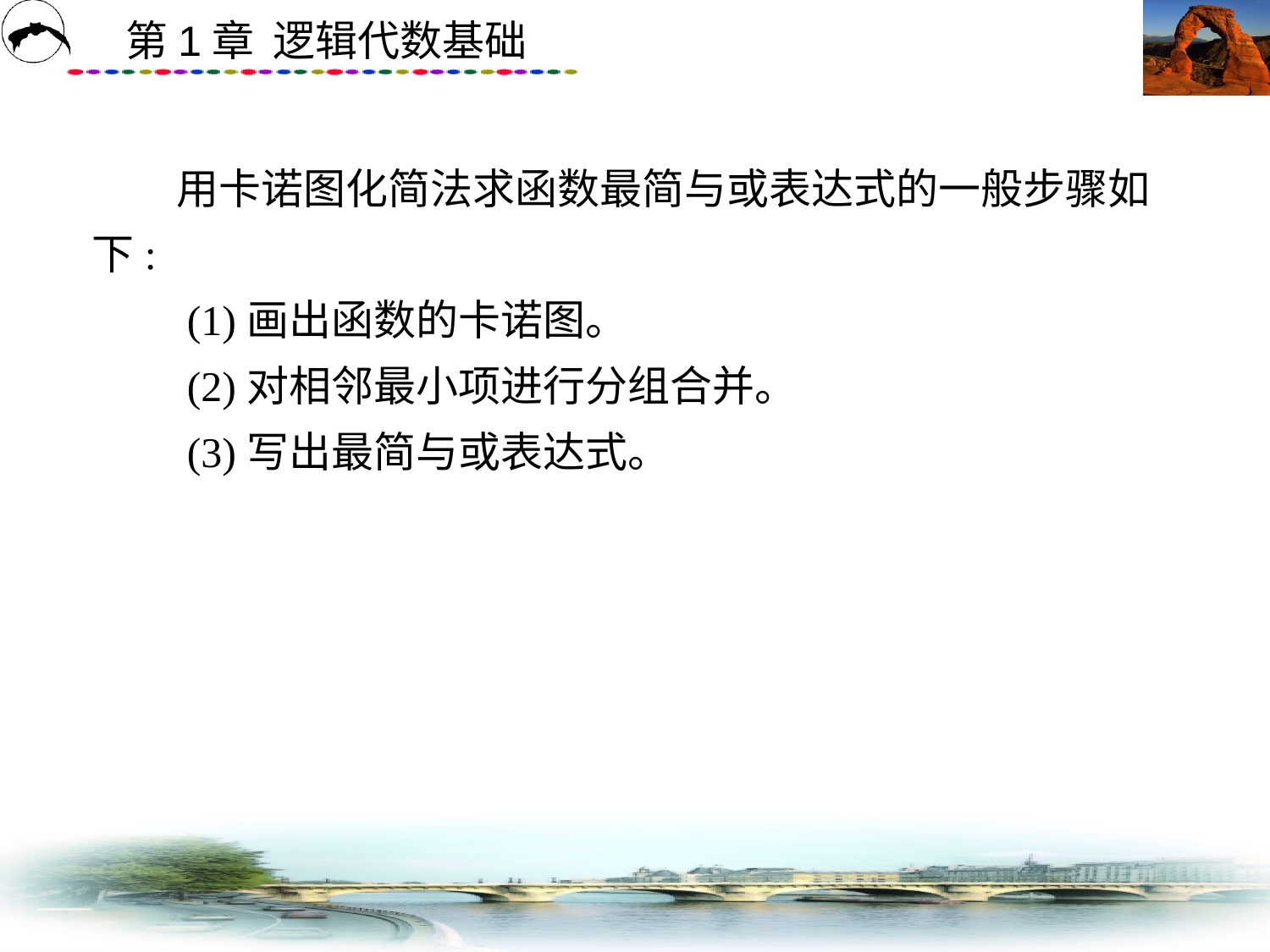

# 用卡诺图化简法求函数最简与或表达式的一般步骤如下: 　　(1)画出函数的卡诺图。 　　(2)对相邻最小项进行分组合并。 　　(3)写出最简与或表达式。